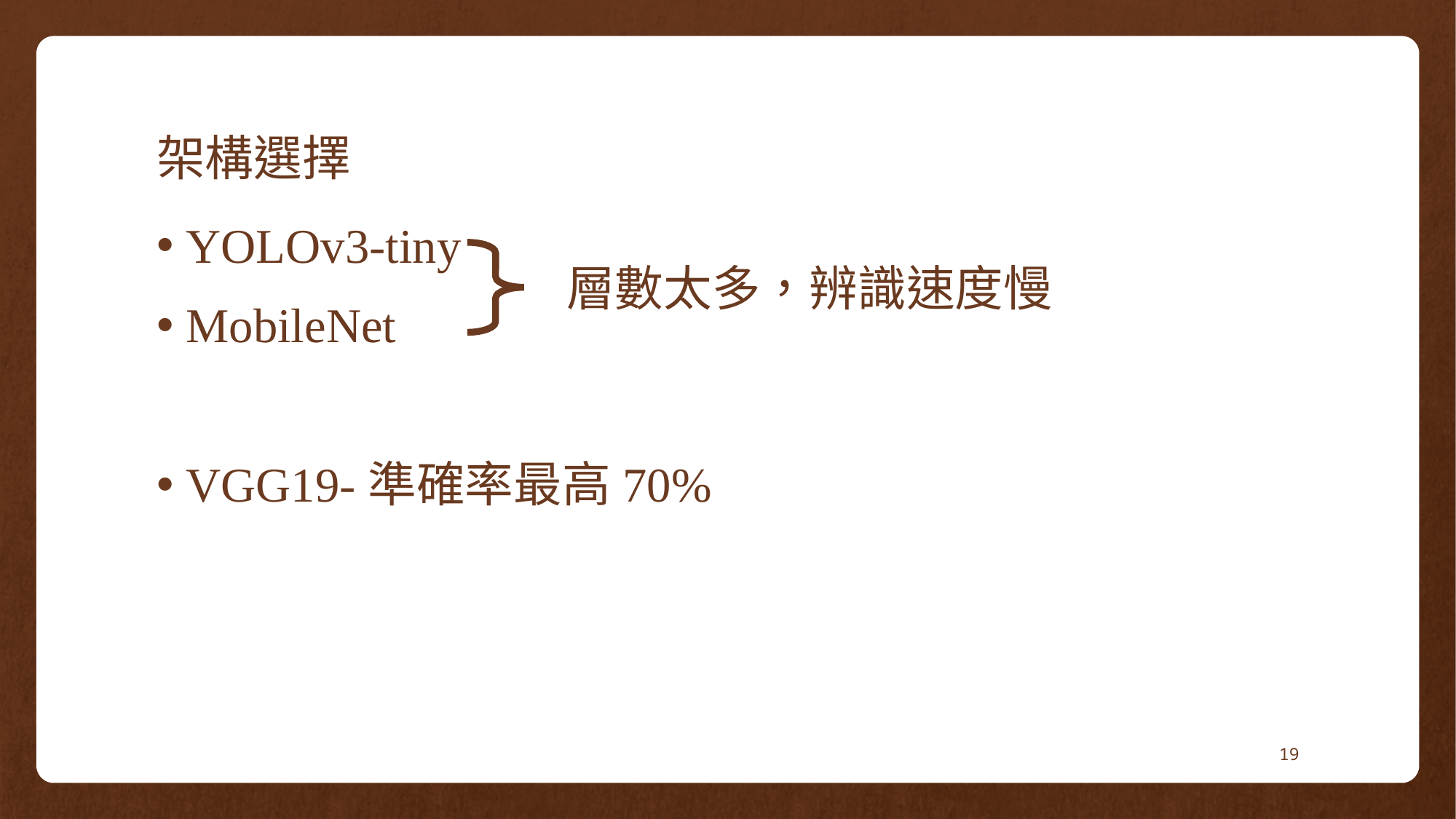

# 架構選擇
YOLOv3-tiny
MobileNet

VGG19-準確率最高70%

層數太多，辨識速度慢
19